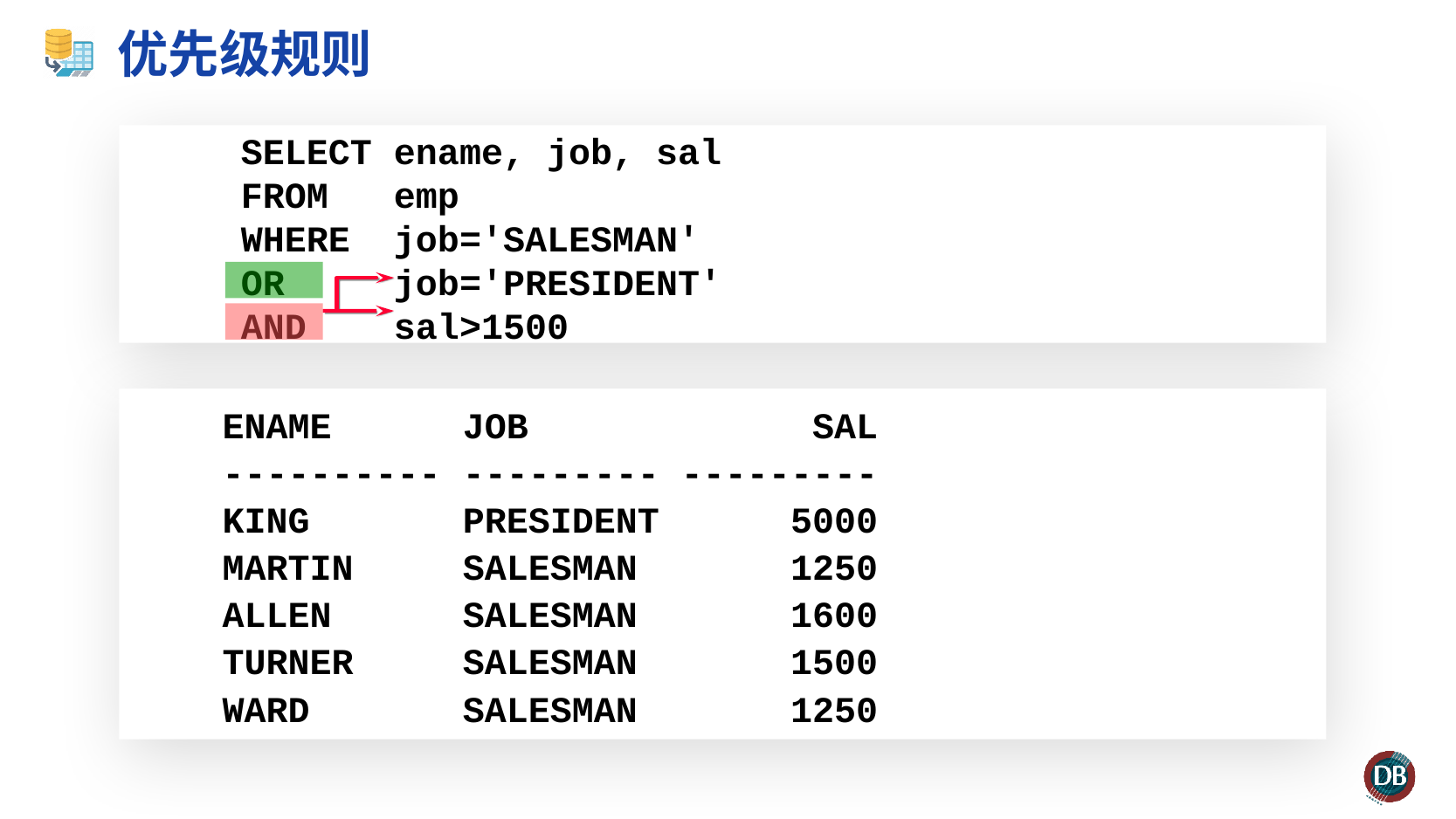

# 优先级规则

     SELECT ename, job, sal
     FROM   emp
     WHERE  job='SALESMAN'
     OR     job='PRESIDENT'
     AND    sal>1500

ENAME      JOB             SAL
---------- --------- ---------
KING       PRESIDENT      5000
MARTIN     SALESMAN       1250
ALLEN      SALESMAN       1600
TURNER     SALESMAN       1500
WARD       SALESMAN       1250